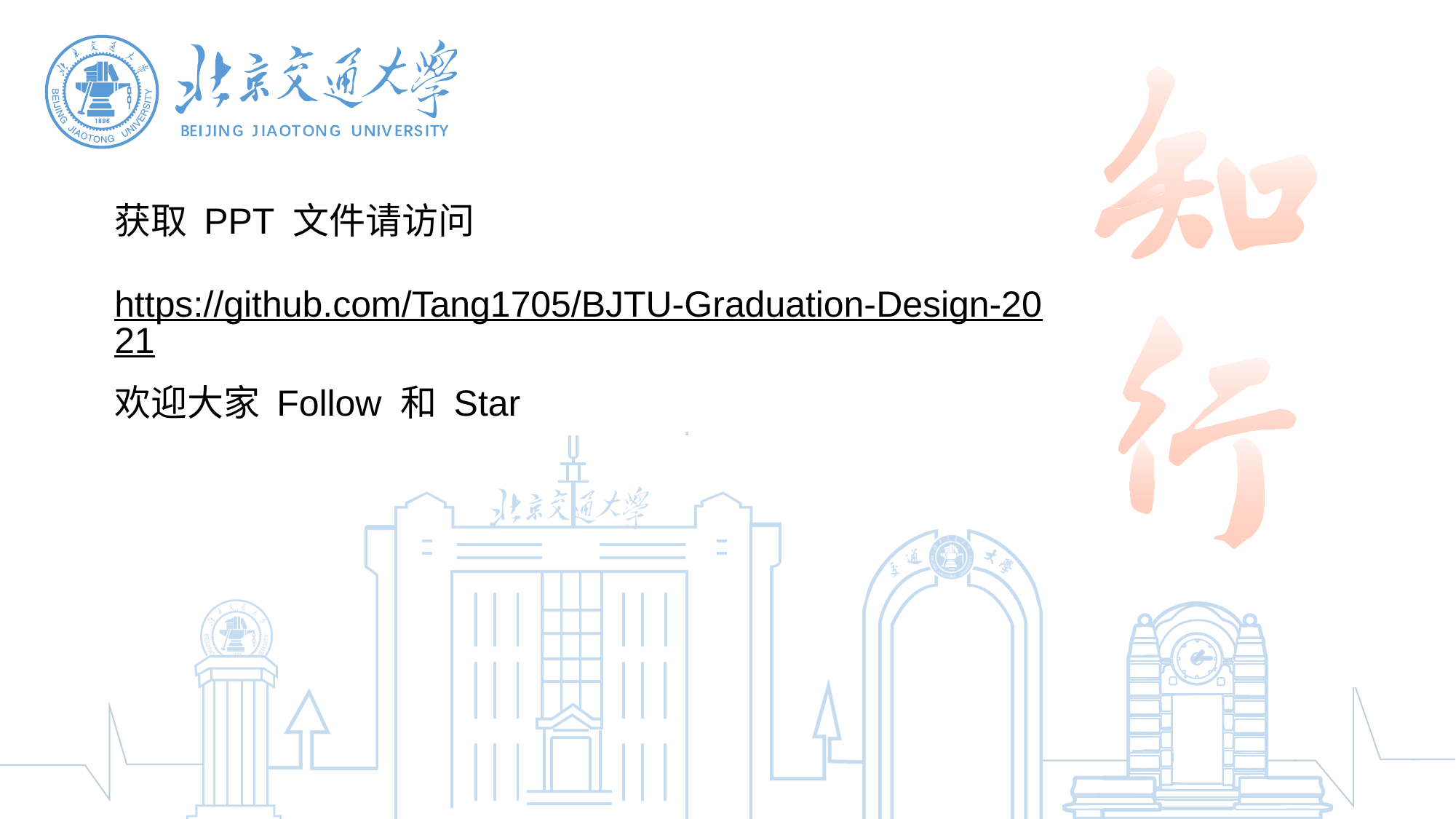

获取 PPT 文件请访问
https://github.com/Tang1705/BJTU-Graduation-Design-2021
欢迎大家 Follow 和 Star